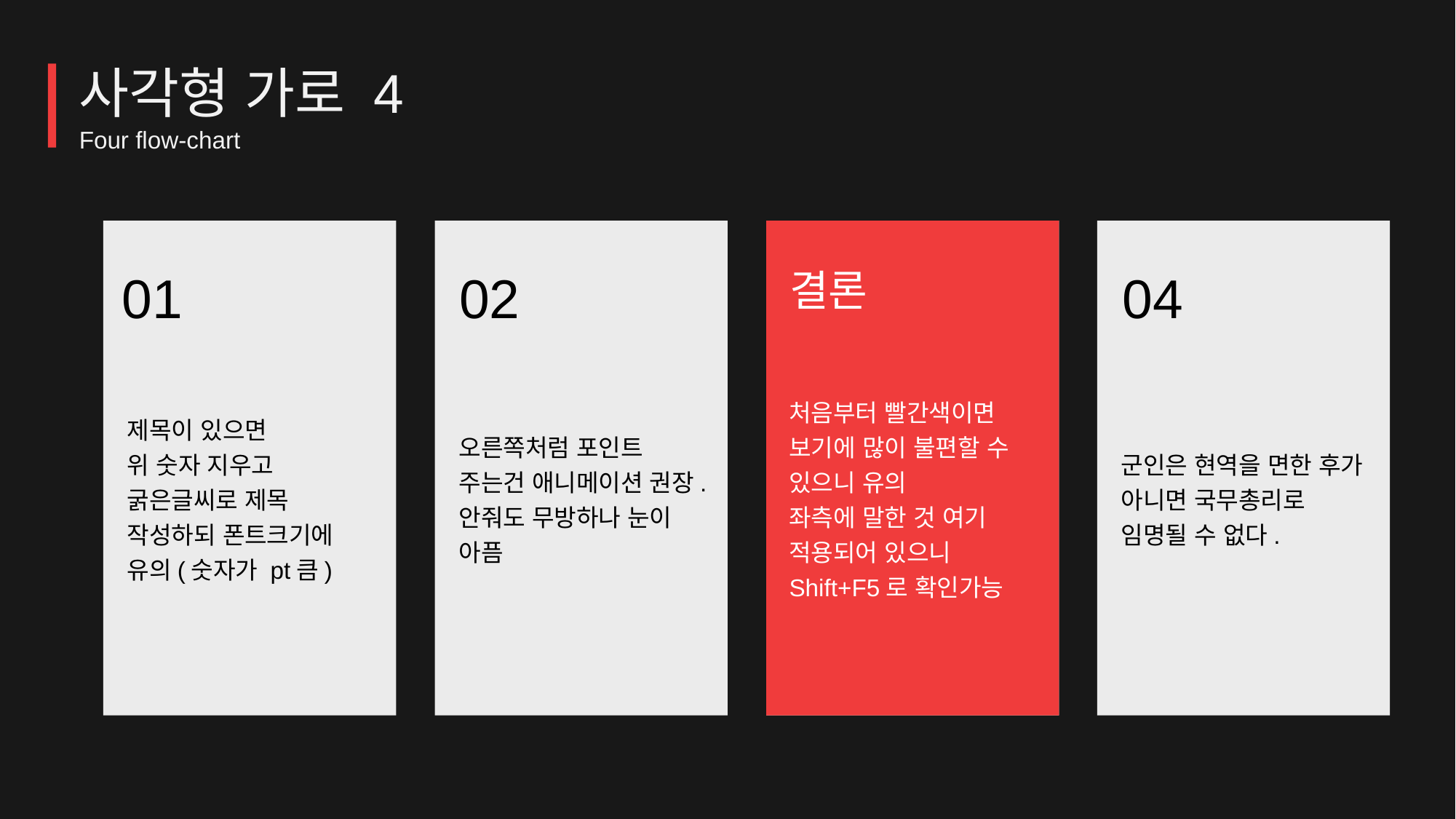

사각형 가로 4
Four flow-chart

01
02
결론
결론
04
처음부터 빨간색이면 보기에 많이 불편할 수 있으니 유의
좌측에 말한 것 여기 적용되어 있으니 Shift+F5로 확인가능
처음부터 빨간색이면 보기에 많이 불편할 수 있으니 유의
좌측에 말한 것 여기 적용되어 있으니 Shift+F5로 확인가능
제목이 있으면
위 숫자 지우고
굵은글씨로 제목 작성하되 폰트크기에 유의(숫자가 pt큼)
오른쪽처럼 포인트 주는건 애니메이션 권장.
안줘도 무방하나 눈이 아픔
군인은 현역을 면한 후가 아니면 국무총리로 임명될 수 없다.